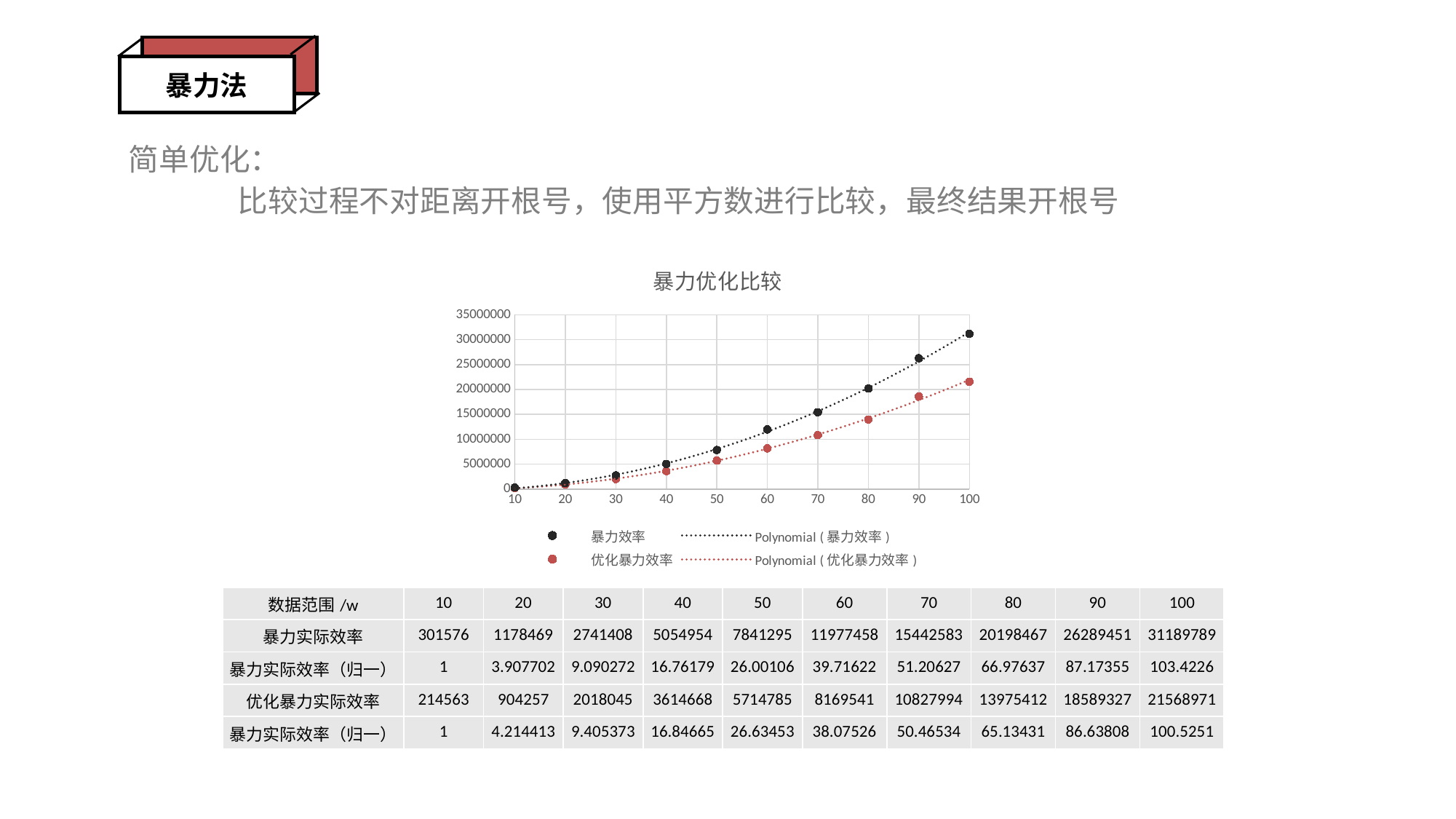

暴力法
简单优化：
	比较过程不对距离开根号，使用平方数进行比较，最终结果开根号

### Chart: 暴力优化比较

| Category |  |  |
|---|---|---|
| 数据范围/w | 10 | 20 | 30 | 40 | 50 | 60 | 70 | 80 | 90 | 100 |
| --- | --- | --- | --- | --- | --- | --- | --- | --- | --- | --- |
| 暴力实际效率 | 301576 | 1178469 | 2741408 | 5054954 | 7841295 | 11977458 | 15442583 | 20198467 | 26289451 | 31189789 |
| 暴力实际效率（归一） | 1 | 3.907702 | 9.090272 | 16.76179 | 26.00106 | 39.71622 | 51.20627 | 66.97637 | 87.17355 | 103.4226 |
| 优化暴力实际效率 | 214563 | 904257 | 2018045 | 3614668 | 5714785 | 8169541 | 10827994 | 13975412 | 18589327 | 21568971 |
| 暴力实际效率（归一） | 1 | 4.214413 | 9.405373 | 16.84665 | 26.63453 | 38.07526 | 50.46534 | 65.13431 | 86.63808 | 100.5251 |